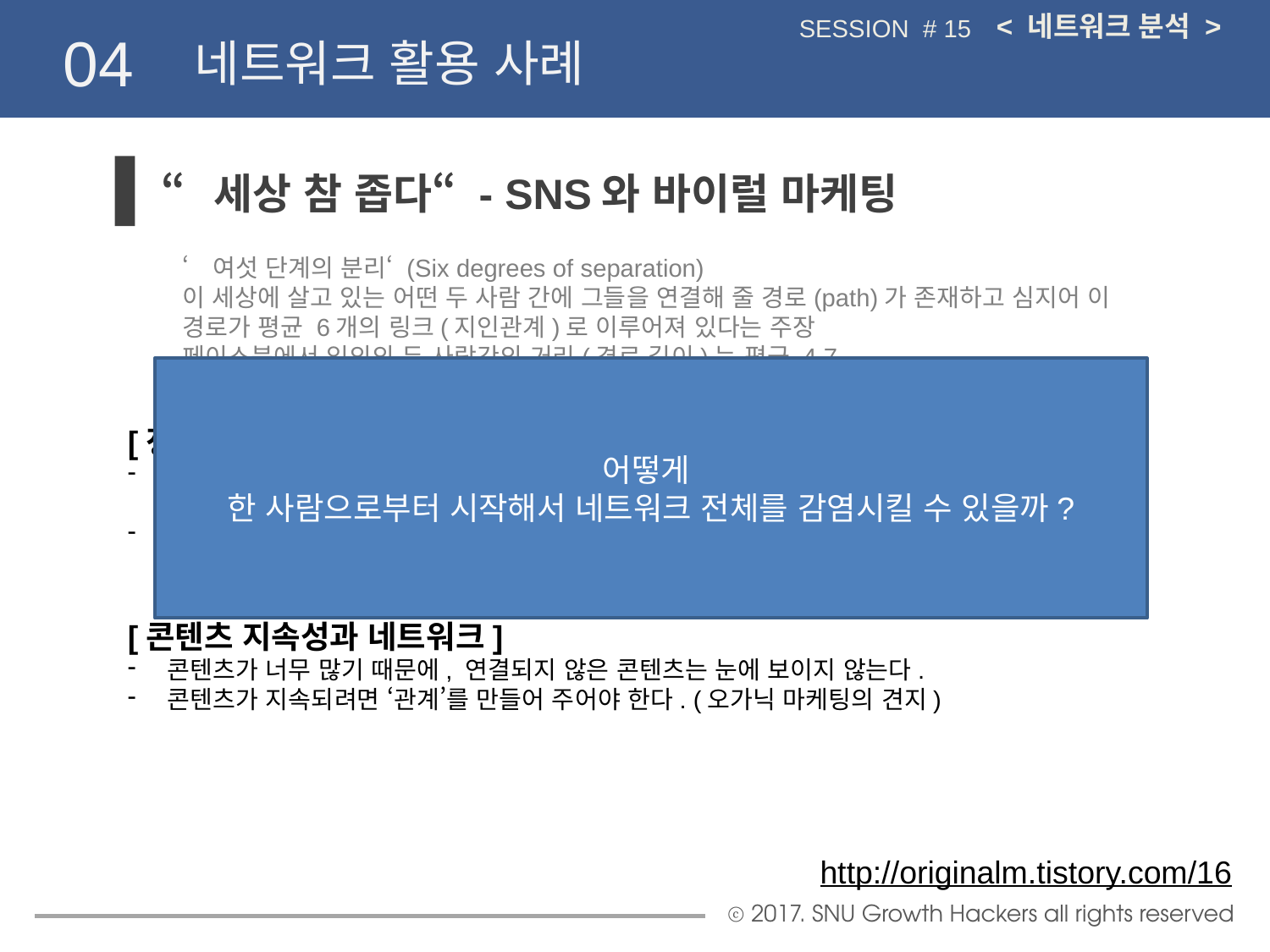

< 네트워크 분석 >
SESSION  # 15
04
네트워크 활용 사례

“세상 참 좁다“ - SNS와 바이럴 마케팅
‘여섯 단계의 분리‘ (Six degrees of separation)
이 세상에 살고 있는 어떤 두 사람 간에 그들을 연결해 줄 경로(path)가 존재하고 심지어 이 경로가 평균 6개의 링크(지인관계)로 이루어져 있다는 주장
페이스북에서 임의의 두 사람간의 거리(경로 길이)는 평균 4.7
어떻게
한 사람으로부터 시작해서 네트워크 전체를 감염시킬 수 있을까?
[정의]
바이럴 마케팅은 소셜 미디어를 통해 거미줄처럼 네트워크되어 있는 소비자들에게 바이러스처럼 빠르게 확산되는 새로운 마케팅 현상.
누리꾼이 이메일이나 SNS 등 전파 가능한 매체를 통해 자발적으로 어떤 기업 또는 제품을 홍보하도록 유도하는 마케팅 기법.

[콘텐츠 지속성과 네트워크]
콘텐츠가 너무 많기 때문에, 연결되지 않은 콘텐츠는 눈에 보이지 않는다.
콘텐츠가 지속되려면 ‘관계’를 만들어 주어야 한다. (오가닉 마케팅의 견지)
http://originalm.tistory.com/16
ⓒ 2017. SNU Growth Hackers all rights reserved